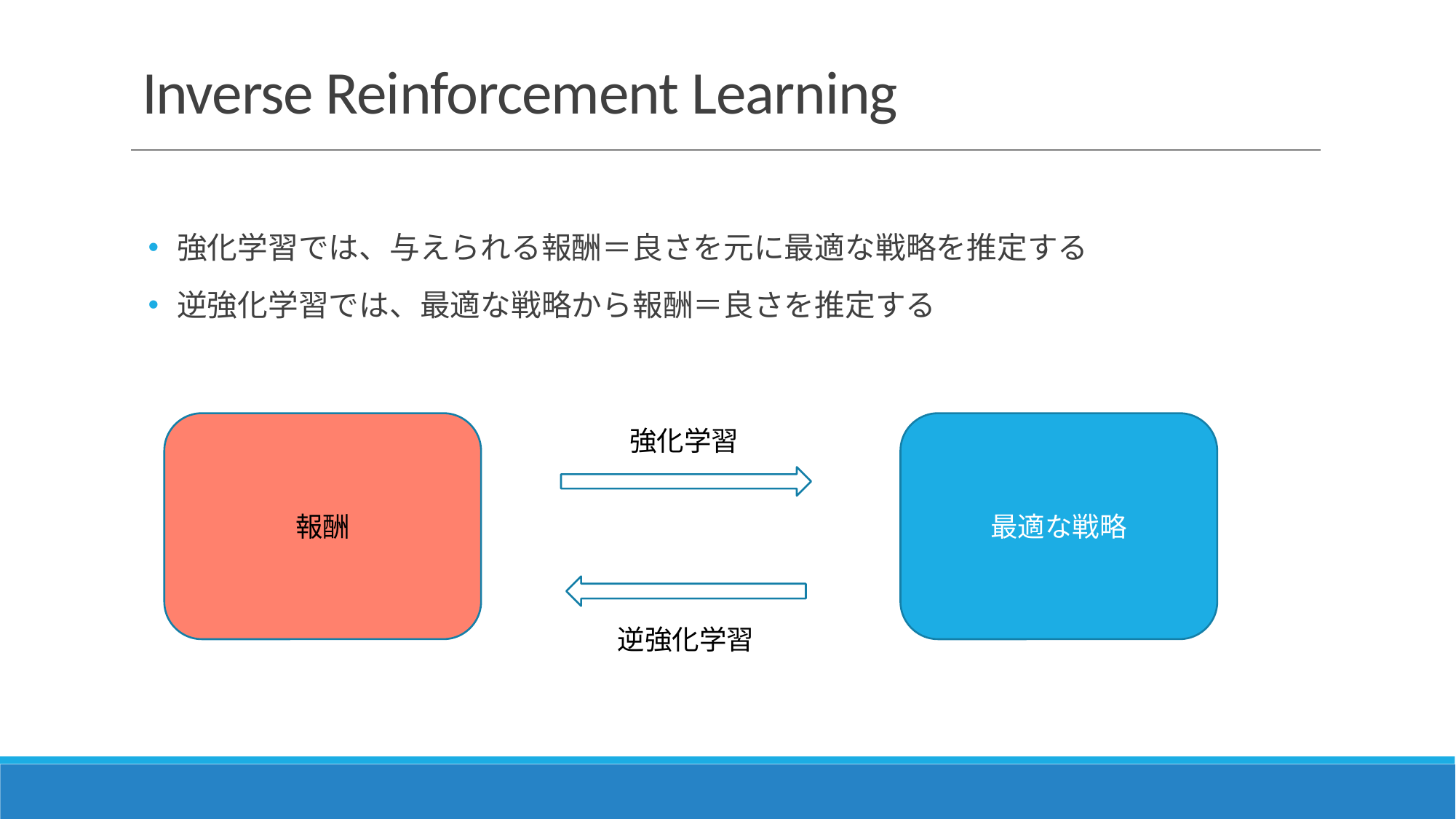

# Inverse Reinforcement Learning

強化学習では、与えられる報酬＝良さを元に最適な戦略を推定する
逆強化学習では、最適な戦略から報酬＝良さを推定する

報酬
最適な戦略
強化学習

逆強化学習